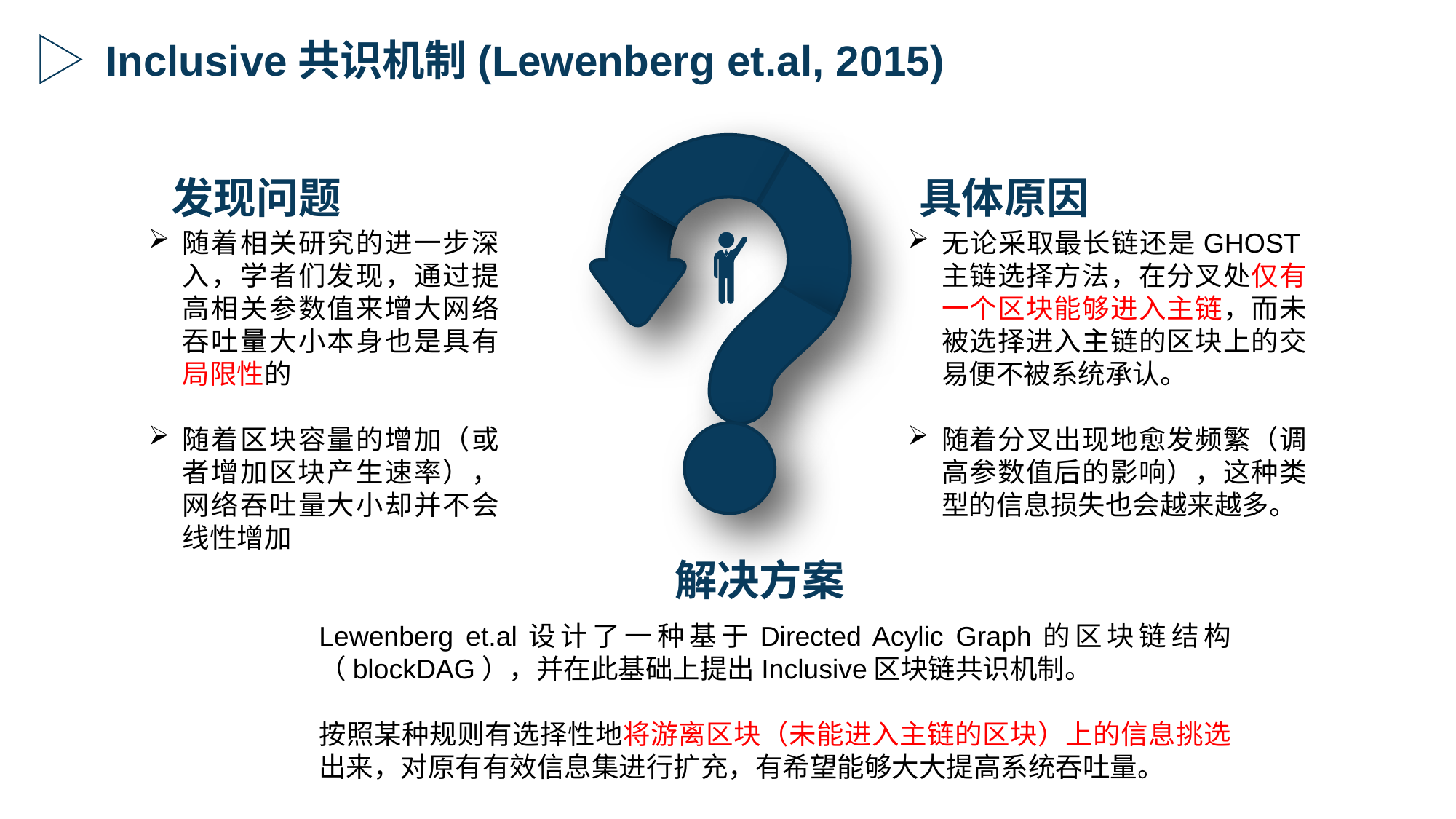

Inclusive共识机制(Lewenberg et.al, 2015)

发现问题
具体原因

随着相关研究的进一步深入，学者们发现，通过提高相关参数值来增大网络吞吐量大小本身也是具有局限性的

随着区块容量的增加（或者增加区块产生速率），网络吞吐量大小却并不会线性增加
无论采取最长链还是GHOST主链选择方法，在分叉处仅有一个区块能够进入主链，而未被选择进入主链的区块上的交易便不被系统承认。

随着分叉出现地愈发频繁（调高参数值后的影响），这种类型的信息损失也会越来越多。

解决方案
Lewenberg et.al设计了一种基于Directed Acylic Graph的区块链结构（blockDAG），并在此基础上提出Inclusive区块链共识机制。

按照某种规则有选择性地将游离区块（未能进入主链的区块）上的信息挑选出来，对原有有效信息集进行扩充，有希望能够大大提高系统吞吐量。